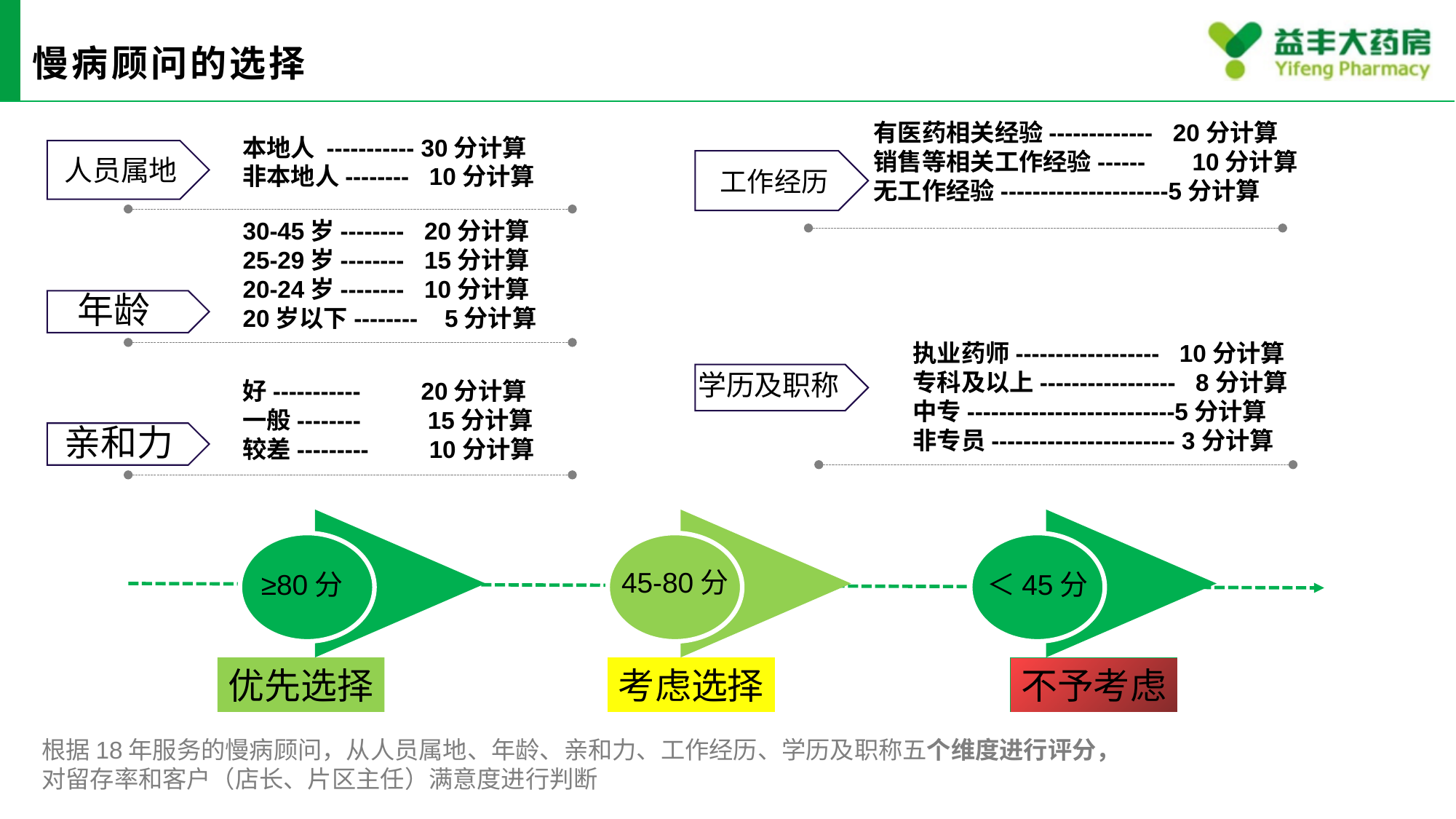

# 慢病顾问的选择
有医药相关经验-------------   20分计算
销售等相关工作经验------       10分计算
无工作经验---------------------5分计算
本地人 ----------- 30分计算
非本地人--------   10分计算
人员属地

工作经历

30-45岁--------   20分计算
25-29岁--------   15分计算
20-24岁--------   10分计算
20岁以下--------    5分计算
年龄
执业药师------------------   10分计算
专科及以上-----------------   8分计算
中专--------------------------5分计算
非专员----------------------- 3分计算
学历及职称
好-----------         20分计算
一般--------          15分计算
较差---------         10分计算
亲和力

45-80分
＜45分
≥80分
优先选择
考虑选择
不予考虑
根据18年服务的慢病顾问，从人员属地、年龄、亲和力、工作经历、学历及职称五个维度进行评分，
对留存率和客户（店长、片区主任）满意度进行判断